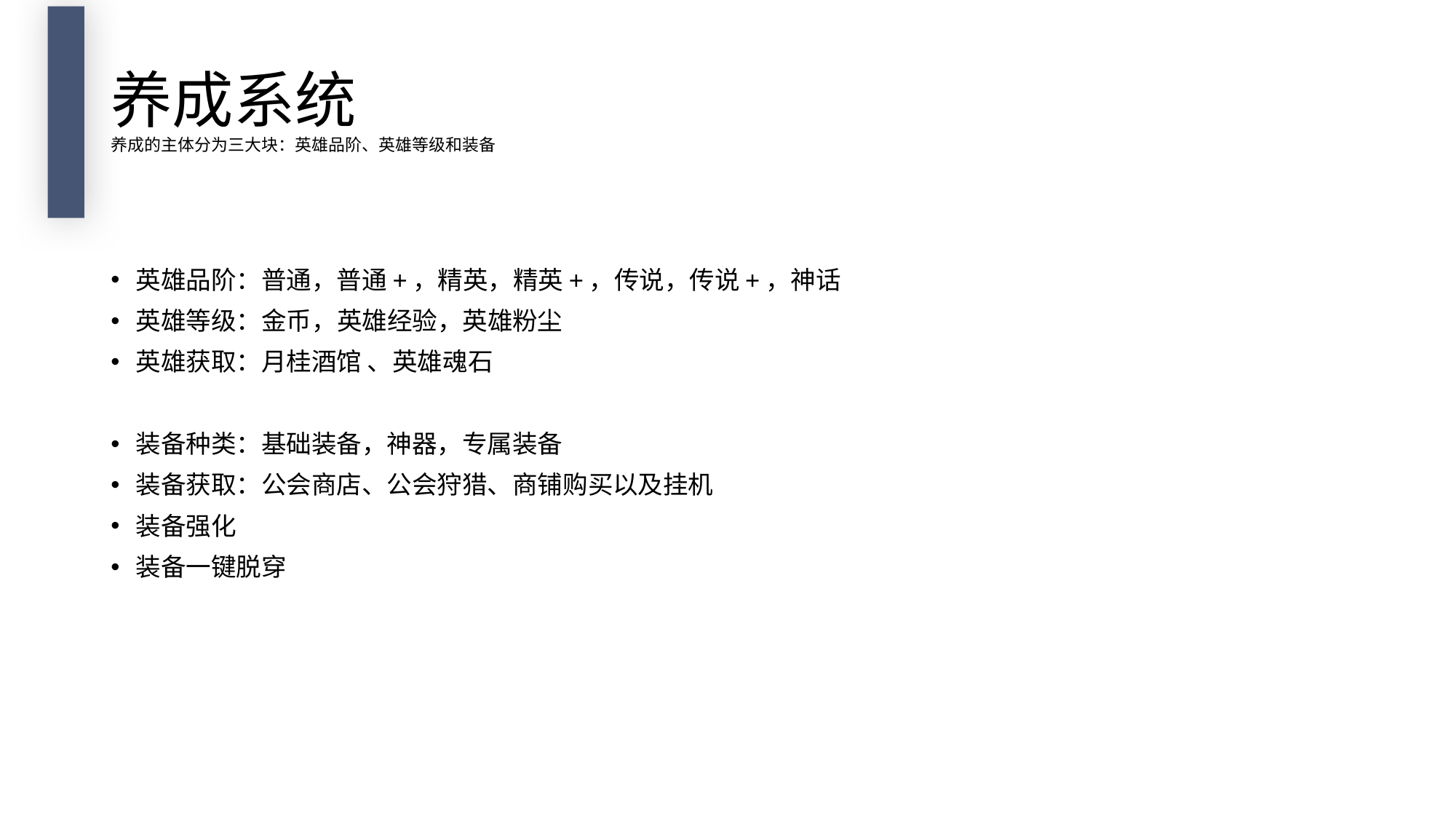

# 养成系统 养成的主体分为三大块：英雄品阶、英雄等级和装备

英雄品阶：普通，普通+，精英，精英+，传说，传说+，神话
英雄等级：金币，英雄经验，英雄粉尘
英雄获取：月桂酒馆 、英雄魂石

装备种类：基础装备，神器，专属装备
装备获取：公会商店、公会狩猎、商铺购买以及挂机
装备强化
装备一键脱穿